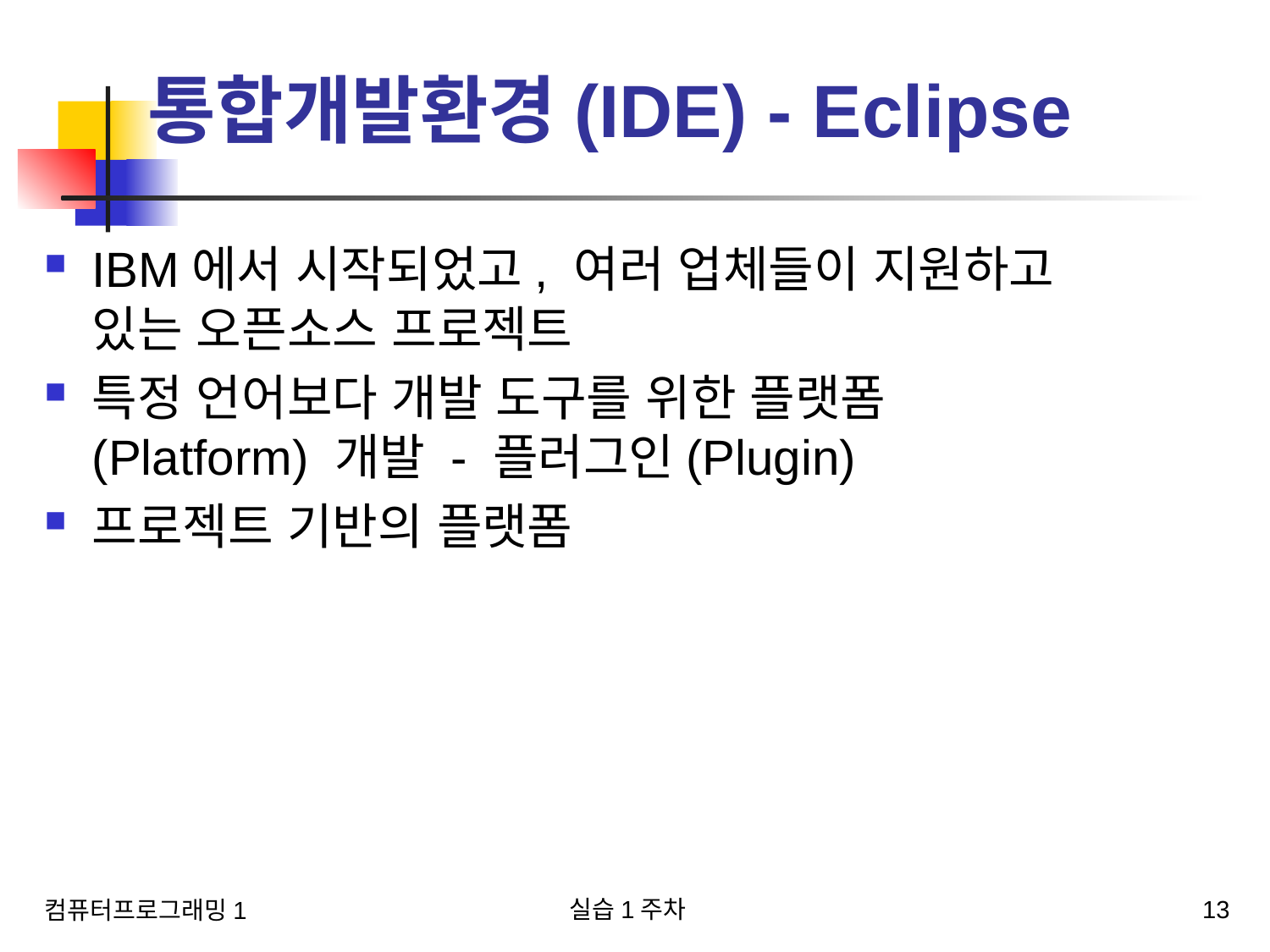

# 통합개발환경(IDE) - Eclipse
IBM에서 시작되었고, 여러 업체들이 지원하고 있는 오픈소스 프로젝트
특정 언어보다 개발 도구를 위한 플랫폼(Platform) 개발 - 플러그인(Plugin)
프로젝트 기반의 플랫폼
실습1주차
13
컴퓨터프로그래밍1